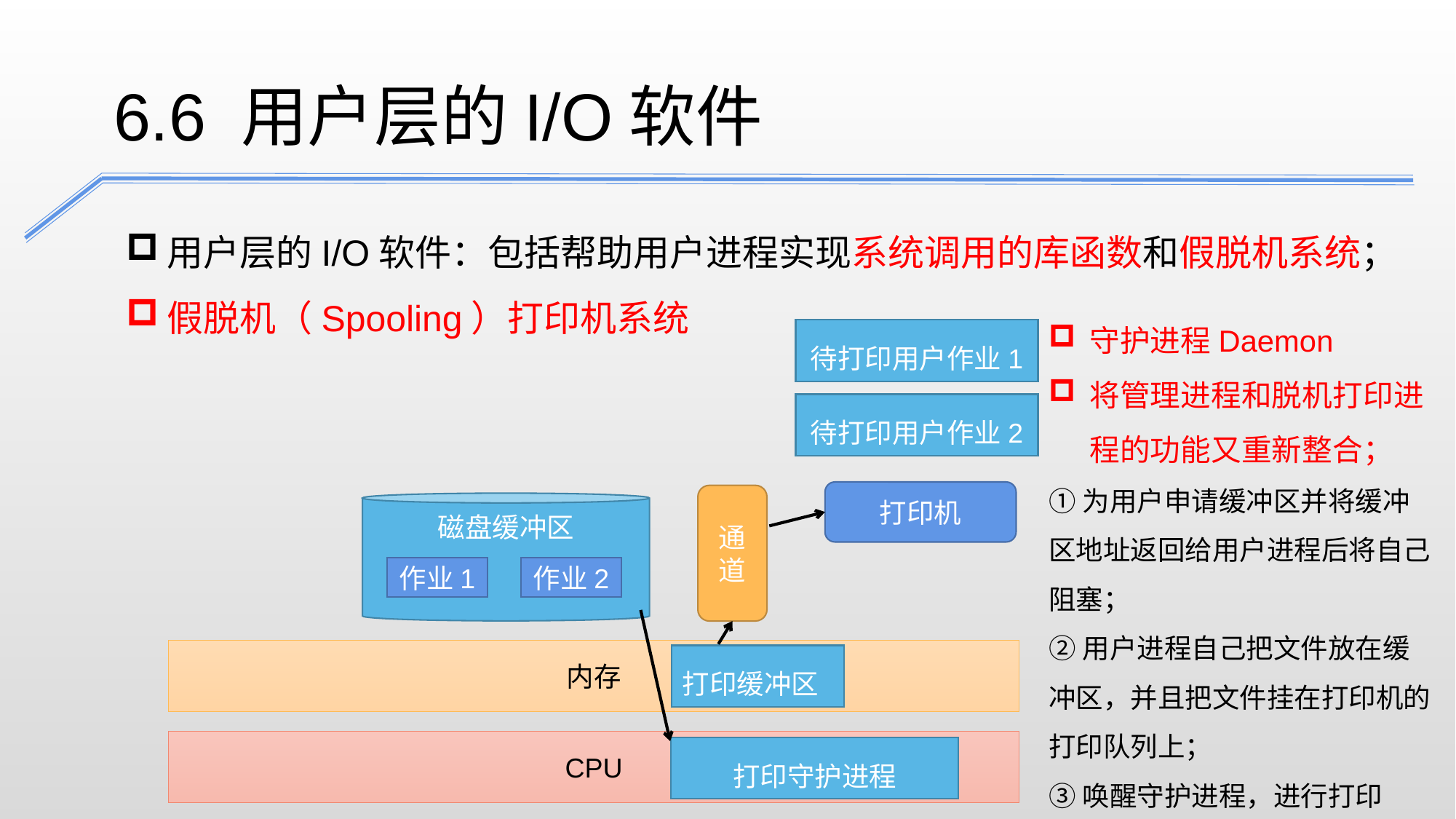

6.6 用户层的I/O软件
用户层的I/O软件：包括帮助用户进程实现系统调用的库函数和假脱机系统；
假脱机（Spooling）打印机系统

守护进程Daemon
将管理进程和脱机打印进程的功能又重新整合；
①为用户申请缓冲区并将缓冲区地址返回给用户进程后将自己阻塞；
②用户进程自己把文件放在缓冲区，并且把文件挂在打印机的打印队列上；
③唤醒守护进程，进行打印

待打印用户作业1
待打印用户作业2
打印机
通道
磁盘缓冲区

作业1
作业2
内存
打印缓冲区
CPU
打印守护进程